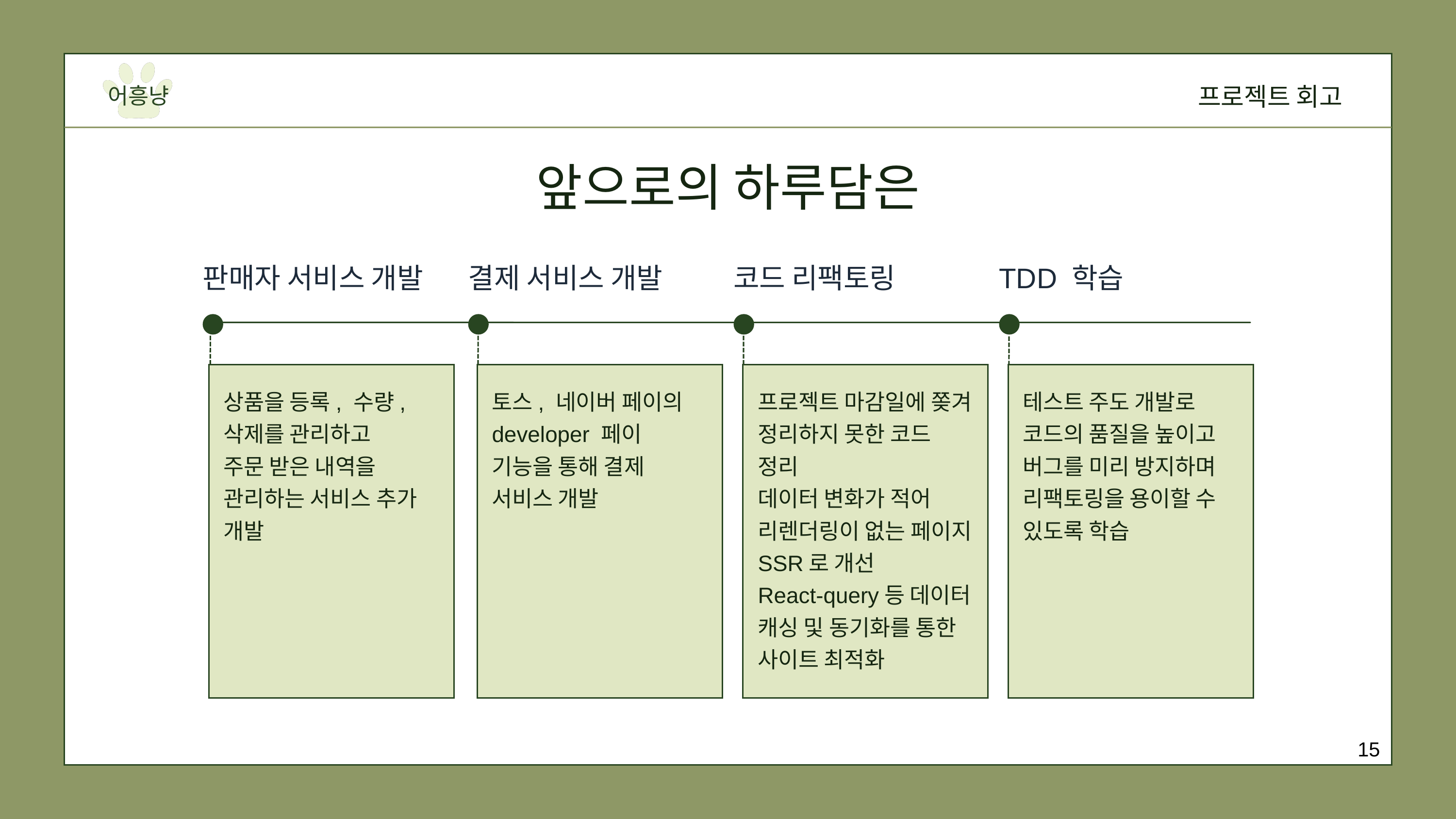

프로젝트 회고
어흥냥

앞으로의 하루담은
코드 리팩토링
판매자 서비스 개발
결제 서비스 개발
TDD 학습

상품을 등록, 수량,
삭제를 관리하고
주문 받은 내역을 관리하는 서비스 추가 개발
토스, 네이버 페이의 developer 페이 기능을 통해 결제 서비스 개발
프로젝트 마감일에 쫒겨 정리하지 못한 코드 정리
데이터 변화가 적어 리렌더링이 없는 페이지 SSR로 개선
React-query등 데이터 캐싱 및 동기화를 통한 사이트 최적화

테스트 주도 개발로 코드의 품질을 높이고 버그를 미리 방지하며 리팩토링을 용이할 수 있도록 학습
15